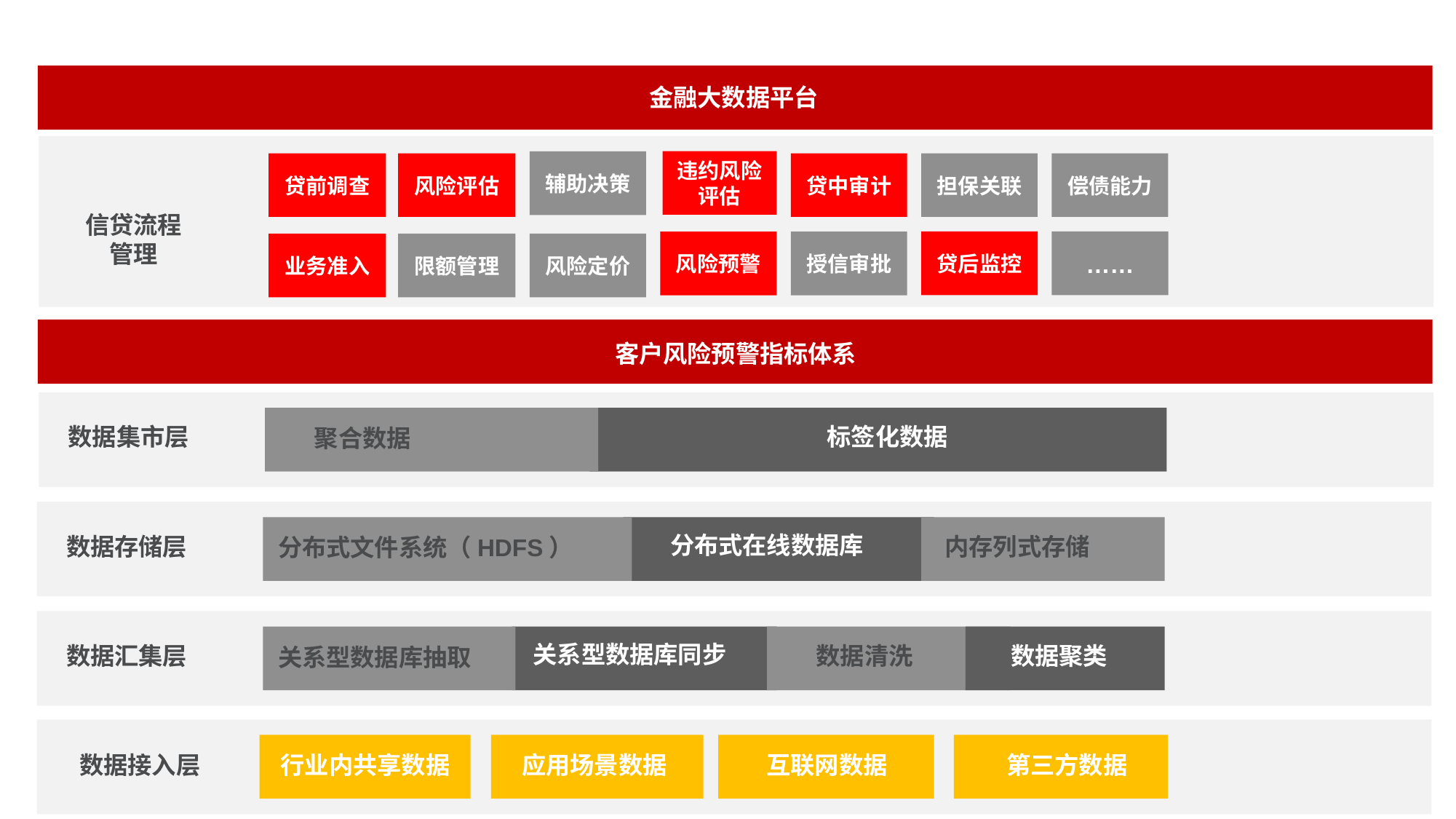

金融大数据平台

违约风险评估
辅助决策
贷前调查
风险评估
贷中审计
担保关联
偿债能力
信贷流程
管理
贷后监控
……
风险预警
授信审批
业务准入
限额管理
风险定价

客户风险预警指标体系

数据集市层
标签化数据
聚合数据

分布式在线数据库
数据存储层
内存列式存储
分布式文件系统（HDFS）

关系型数据库同步
数据汇集层
数据清洗
 数据聚类
关系型数据库抽取

数据接入层
行业内共享数据
应用场景数据
互联网数据
第三方数据